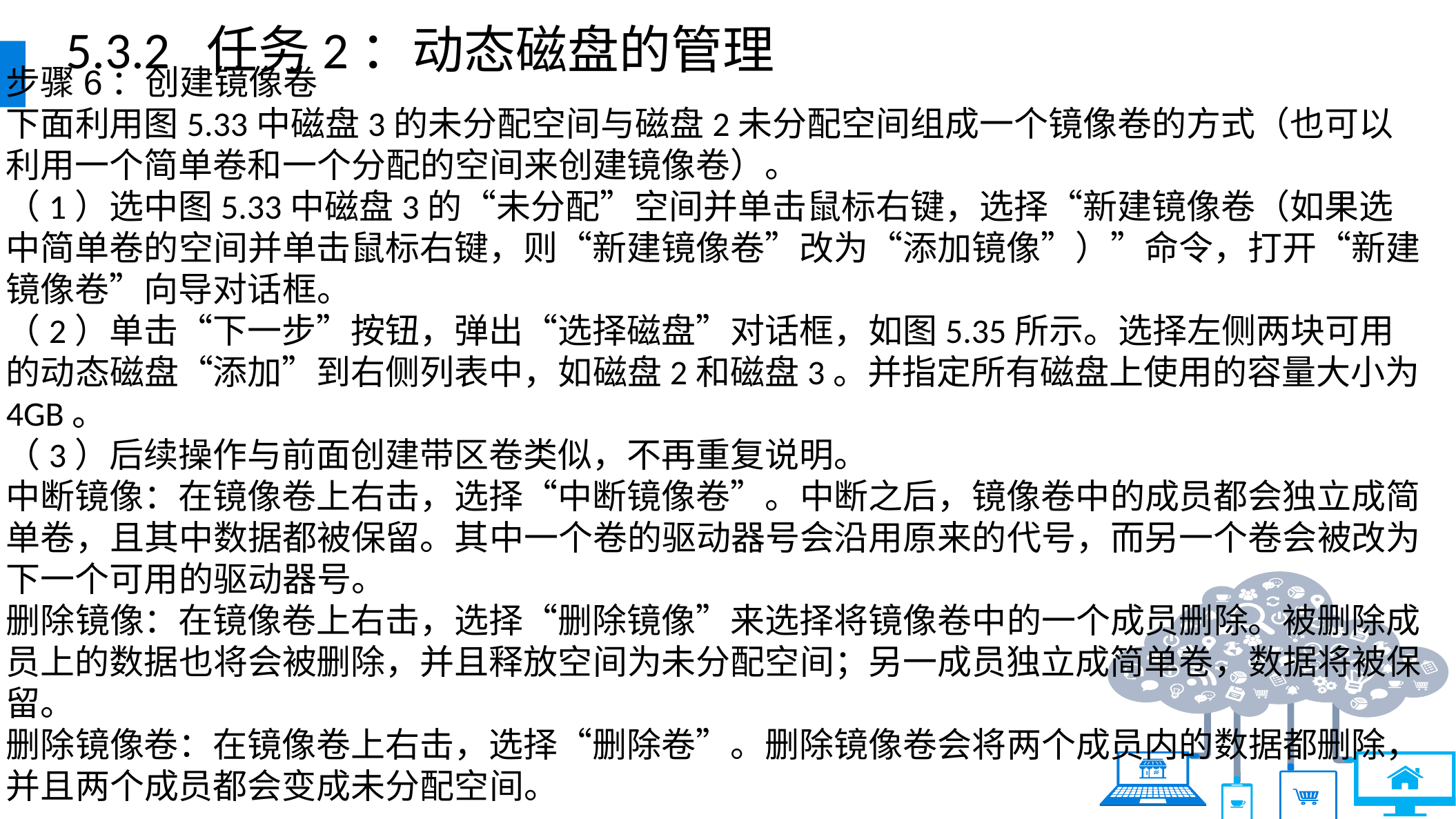

5.3.2  任务2：动态磁盘的管理
步骤6：创建镜像卷
下面利用图5.33中磁盘3的未分配空间与磁盘2未分配空间组成一个镜像卷的方式（也可以利用一个简单卷和一个分配的空间来创建镜像卷）。
（1）选中图5.33中磁盘3的“未分配”空间并单击鼠标右键，选择“新建镜像卷（如果选中简单卷的空间并单击鼠标右键，则“新建镜像卷”改为“添加镜像”）”命令，打开“新建镜像卷”向导对话框。
（2）单击“下一步”按钮，弹出“选择磁盘”对话框，如图5.35所示。选择左侧两块可用的动态磁盘“添加”到右侧列表中，如磁盘2和磁盘3。并指定所有磁盘上使用的容量大小为4GB。
（3）后续操作与前面创建带区卷类似，不再重复说明。
中断镜像：在镜像卷上右击，选择“中断镜像卷”。中断之后，镜像卷中的成员都会独立成简单卷，且其中数据都被保留。其中一个卷的驱动器号会沿用原来的代号，而另一个卷会被改为下一个可用的驱动器号。
删除镜像：在镜像卷上右击，选择“删除镜像”来选择将镜像卷中的一个成员删除。被删除成员上的数据也将会被删除，并且释放空间为未分配空间；另一成员独立成简单卷，数据将被保留。
删除镜像卷：在镜像卷上右击，选择“删除卷”。删除镜像卷会将两个成员内的数据都删除，并且两个成员都会变成未分配空间。